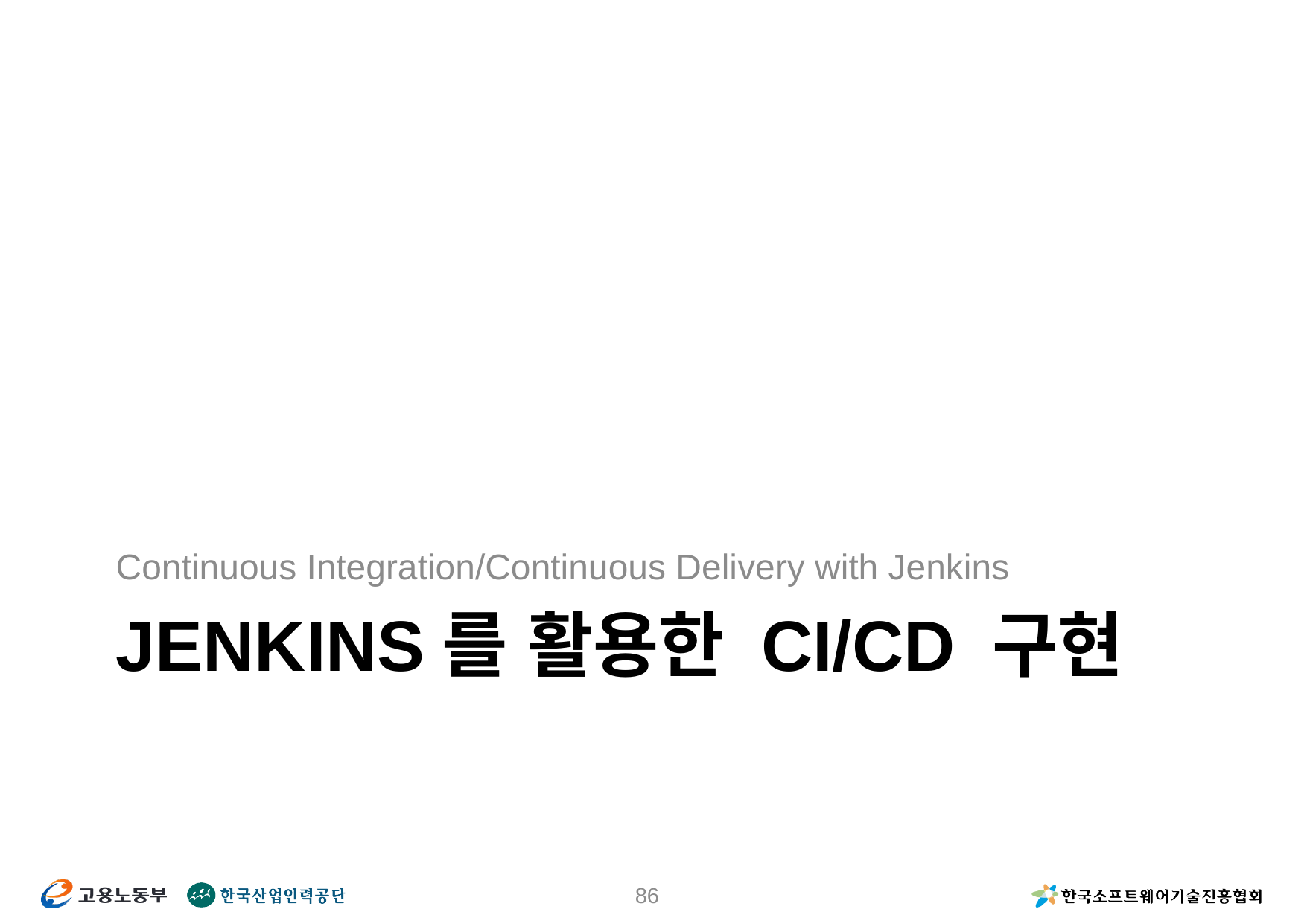

Continuous Integration/Continuous Delivery with Jenkins
# Jenkins를 활용한 ci/cd 구현
86